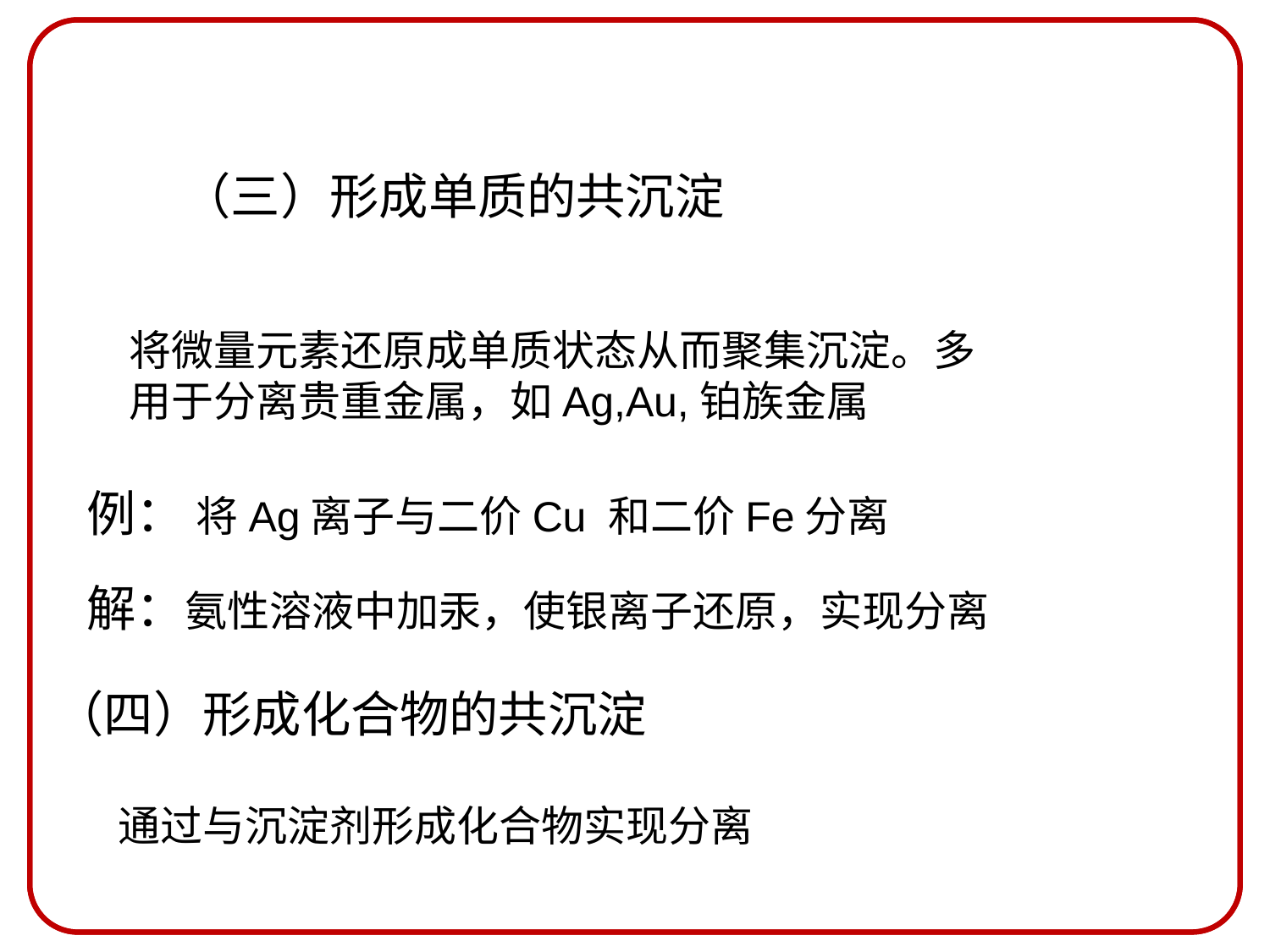

（三）形成单质的共沉淀
将微量元素还原成单质状态从而聚集沉淀。多用于分离贵重金属，如Ag,Au,铂族金属
例： 将Ag离子与二价Cu 和二价Fe分离
解：氨性溶液中加汞，使银离子还原，实现分离
（四）形成化合物的共沉淀
通过与沉淀剂形成化合物实现分离